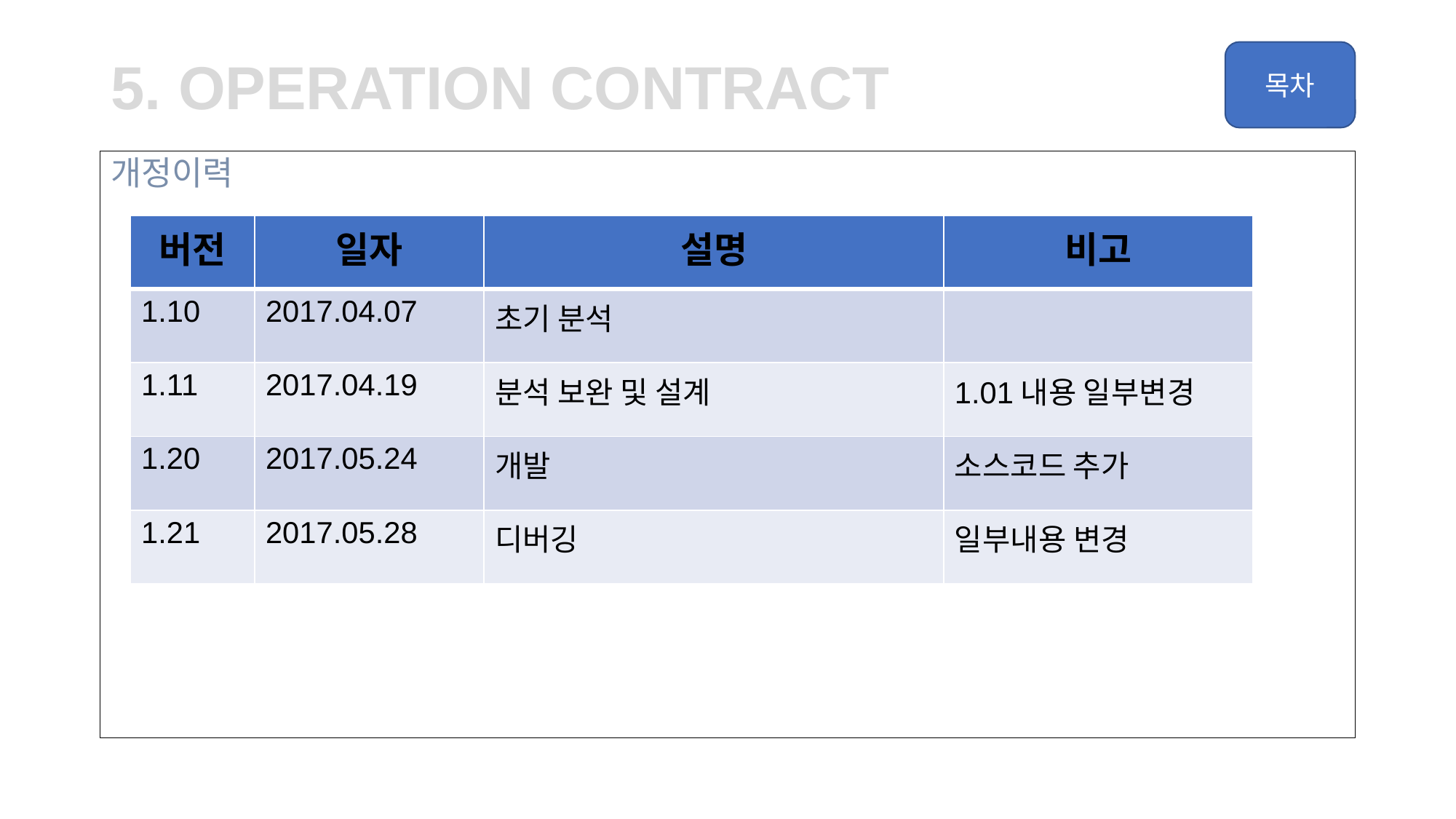

# 5. OPERATION CONTRACT
개정이력

| 버전 | 일자 | 설명 | 비고 |
| --- | --- | --- | --- |
| 1.10 | 2017.04.07 | 초기 분석 |  |
| 1.11 | 2017.04.19 | 분석 보완 및 설계 | 1.01내용 일부변경 |
| 1.20 | 2017.05.24 | 개발 | 소스코드 추가 |
| 1.21 | 2017.05.28 | 디버깅 | 일부내용 변경 |